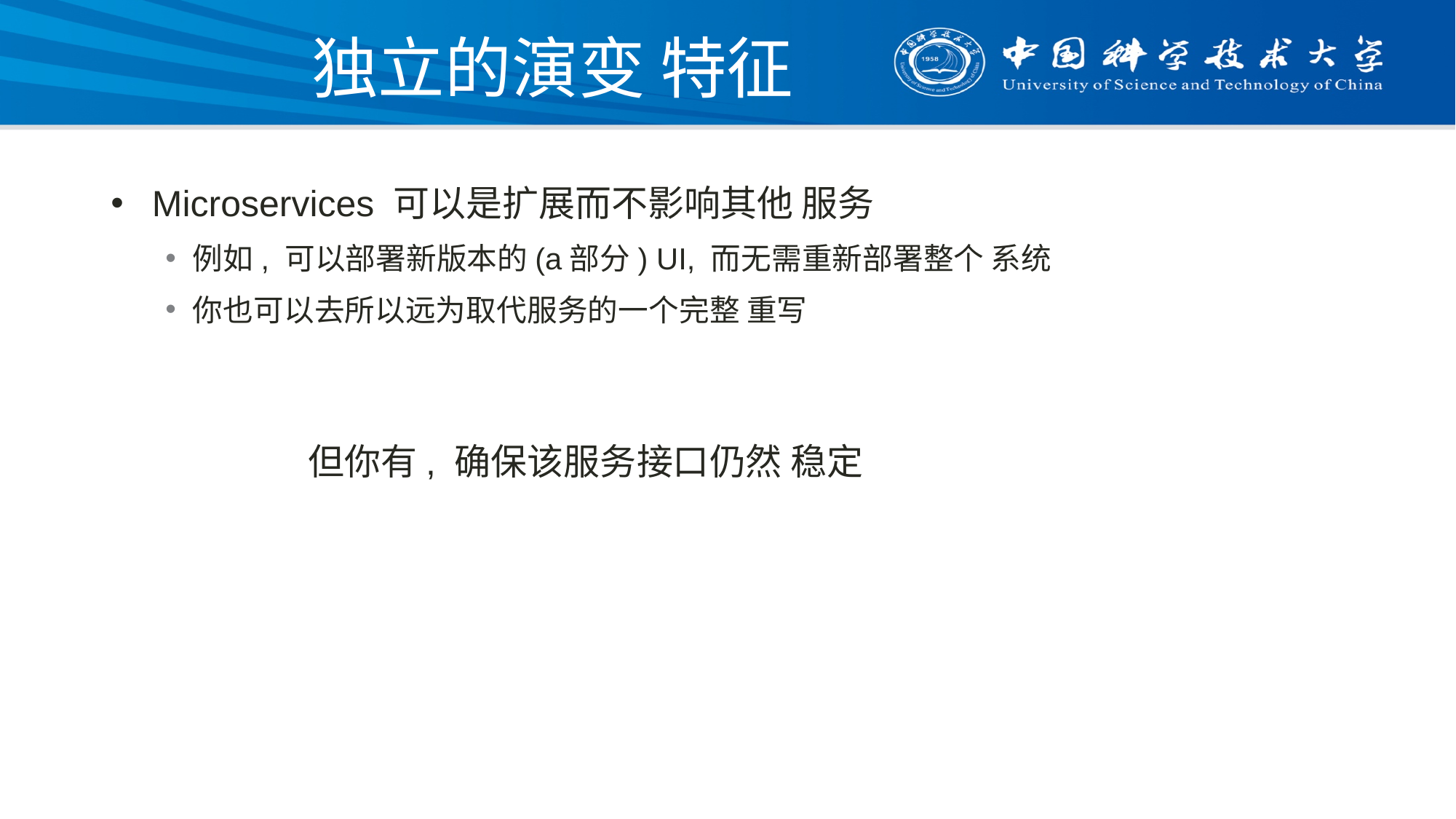

# 独立的演变 特征
Microservices 可以是扩展而不影响其他 服务
例如, 可以部署新版本的(a部分) UI, 而无需重新部署整个 系统
你也可以去所以远为取代服务的一个完整 重写
但你有, 确保该服务接口仍然 稳定